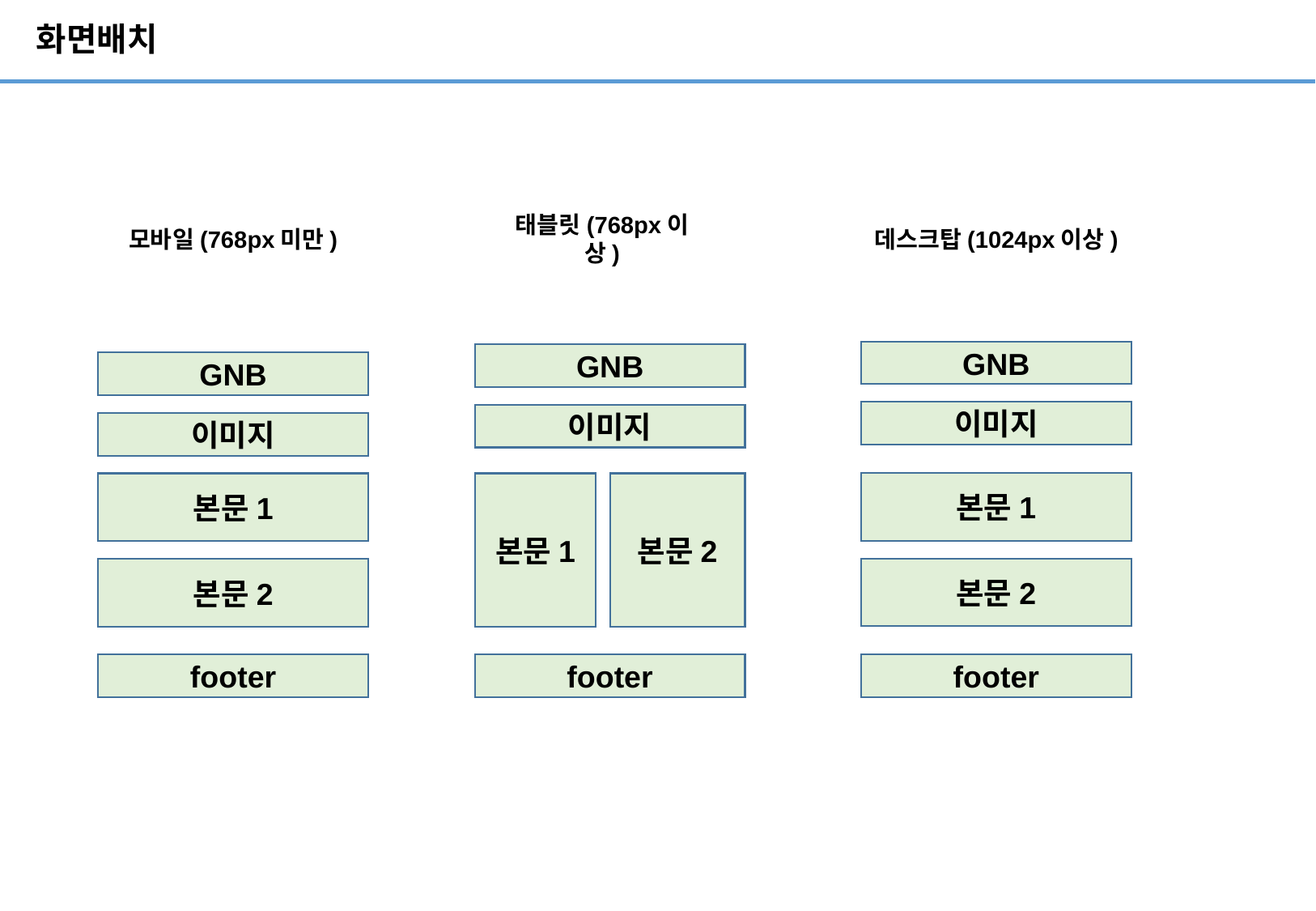

# 화면배치
모바일(768px미만)
태블릿(768px이상)
데스크탑(1024px이상)
GNB
GNB
GNB
이미지
이미지
이미지
본문1
본문1
본문1
본문2
본문2
본문2
footer
footer
footer